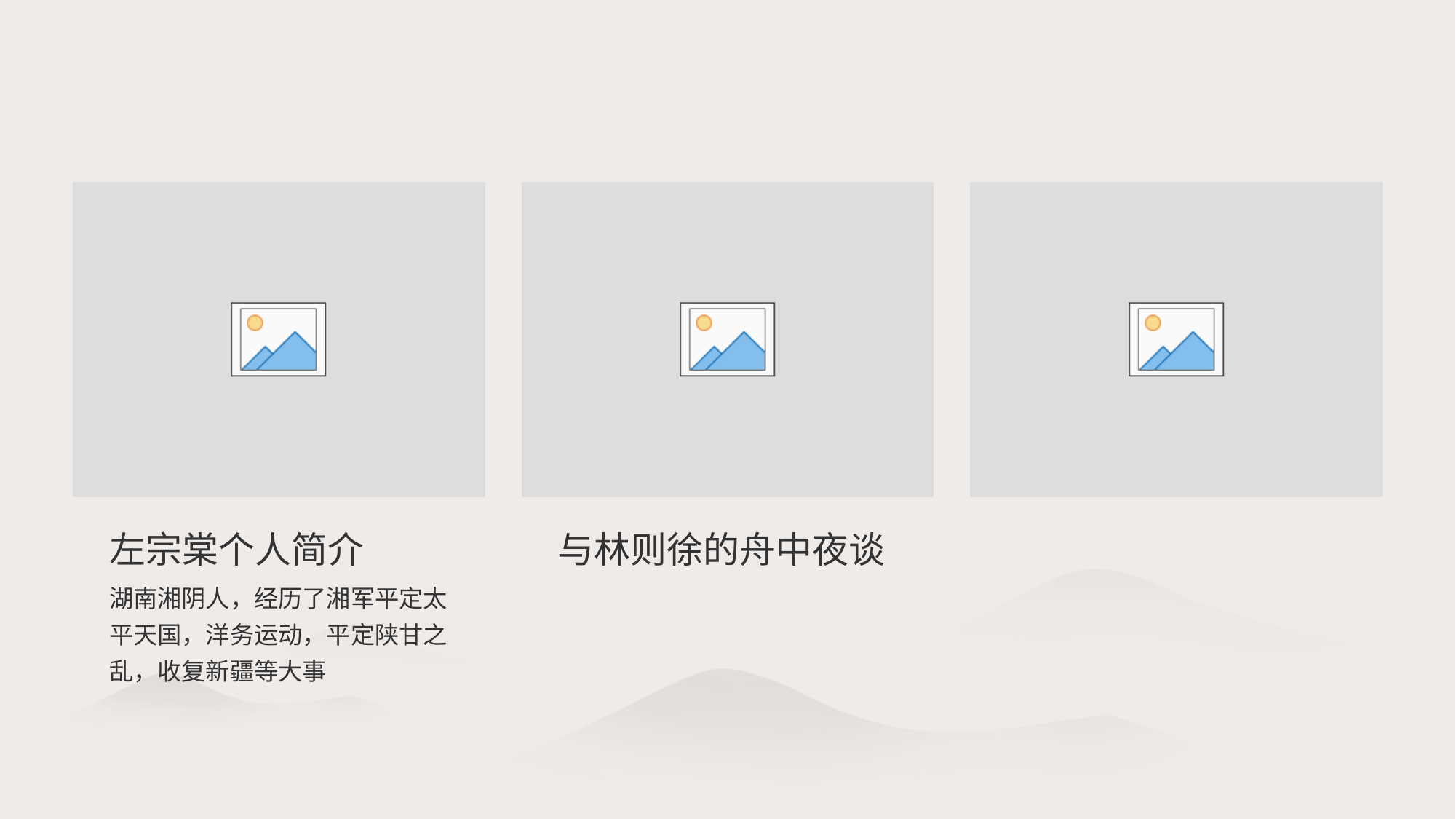

左宗棠个人简介
与林则徐的舟中夜谈

湖南湘阴人，经历了湘军平定太平天国，洋务运动，平定陕甘之乱，收复新疆等大事